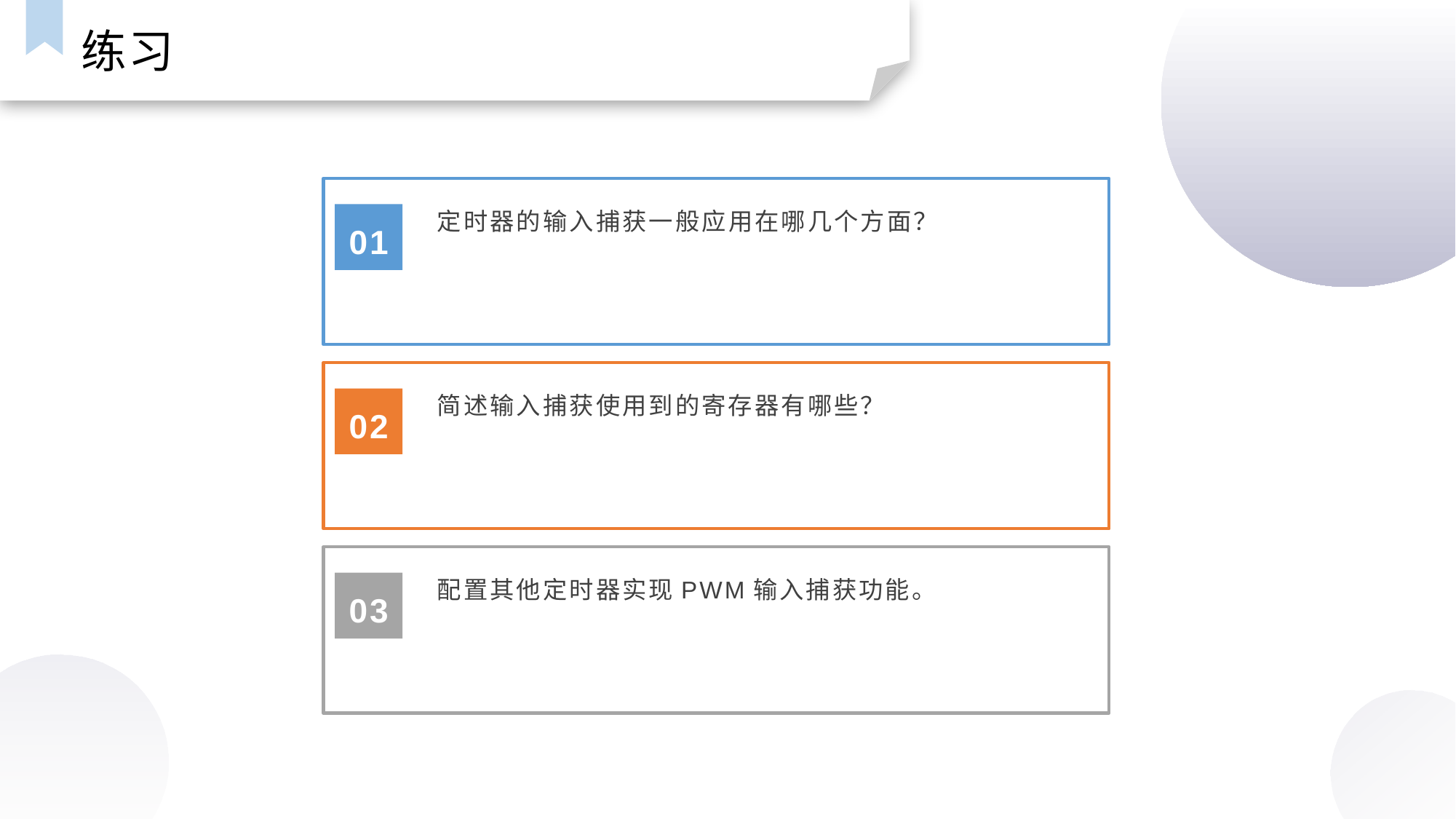

练习

定时器的输入捕获一般应用在哪几个方面？

01

简述输入捕获使用到的寄存器有哪些？

02

配置其他定时器实现PWM输入捕获功能。

03